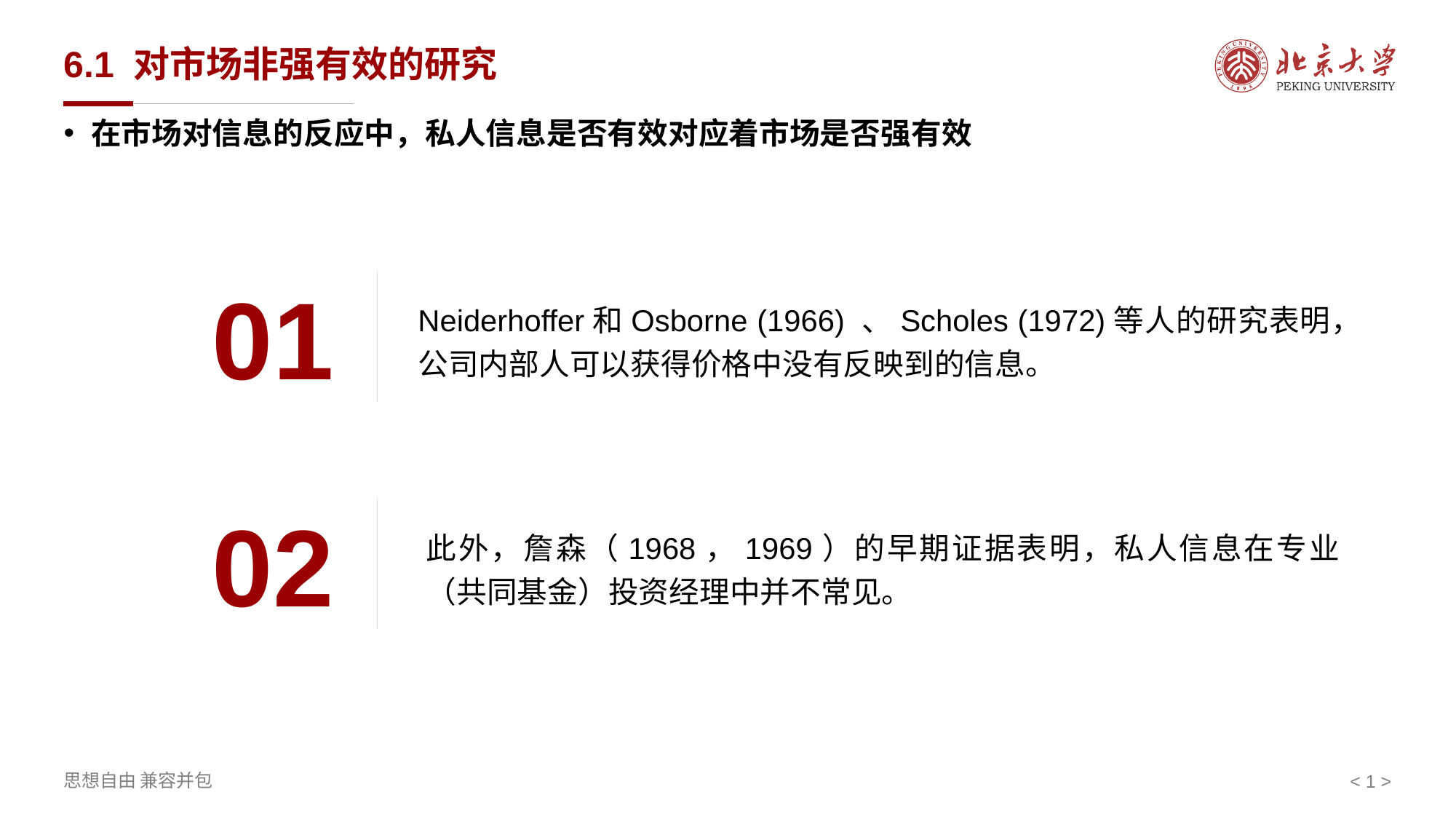

# 6.1 对市场非强有效的研究
在市场对信息的反应中，私人信息是否有效对应着市场是否强有效
01
Neiderhoffer和Osborne (1966) 、Scholes (1972)等人的研究表明，公司内部人可以获得价格中没有反映到的信息。
02
此外，詹森（1968，1969）的早期证据表明，私人信息在专业（共同基金）投资经理中并不常见。
< 1 >